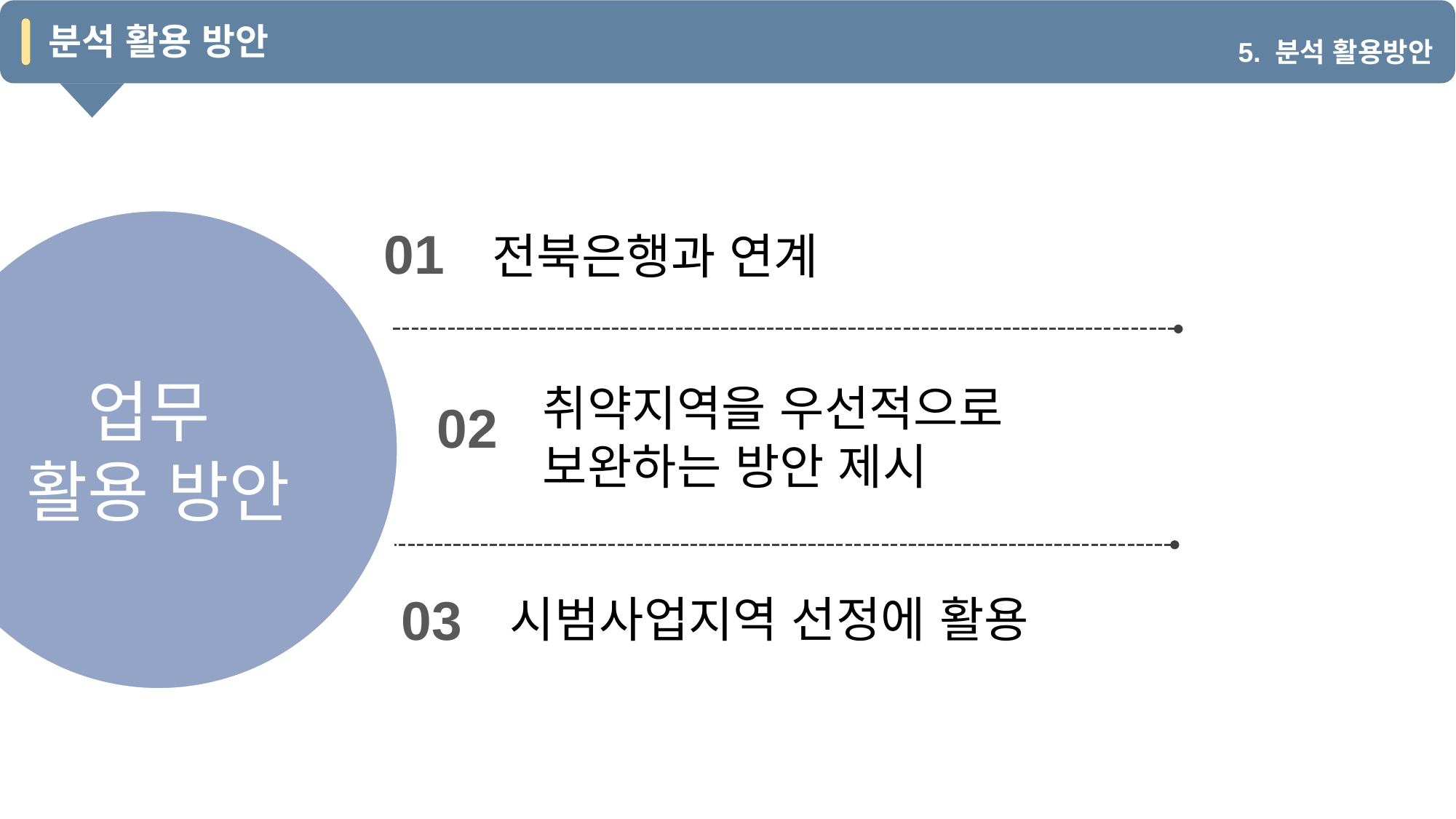

분석 활용 방안

5. 분석 활용방안

업무
활용 방안
01
전북은행과 연계
취약지역을 우선적으로 보완하는 방안 제시
02
03
시범사업지역 선정에 활용